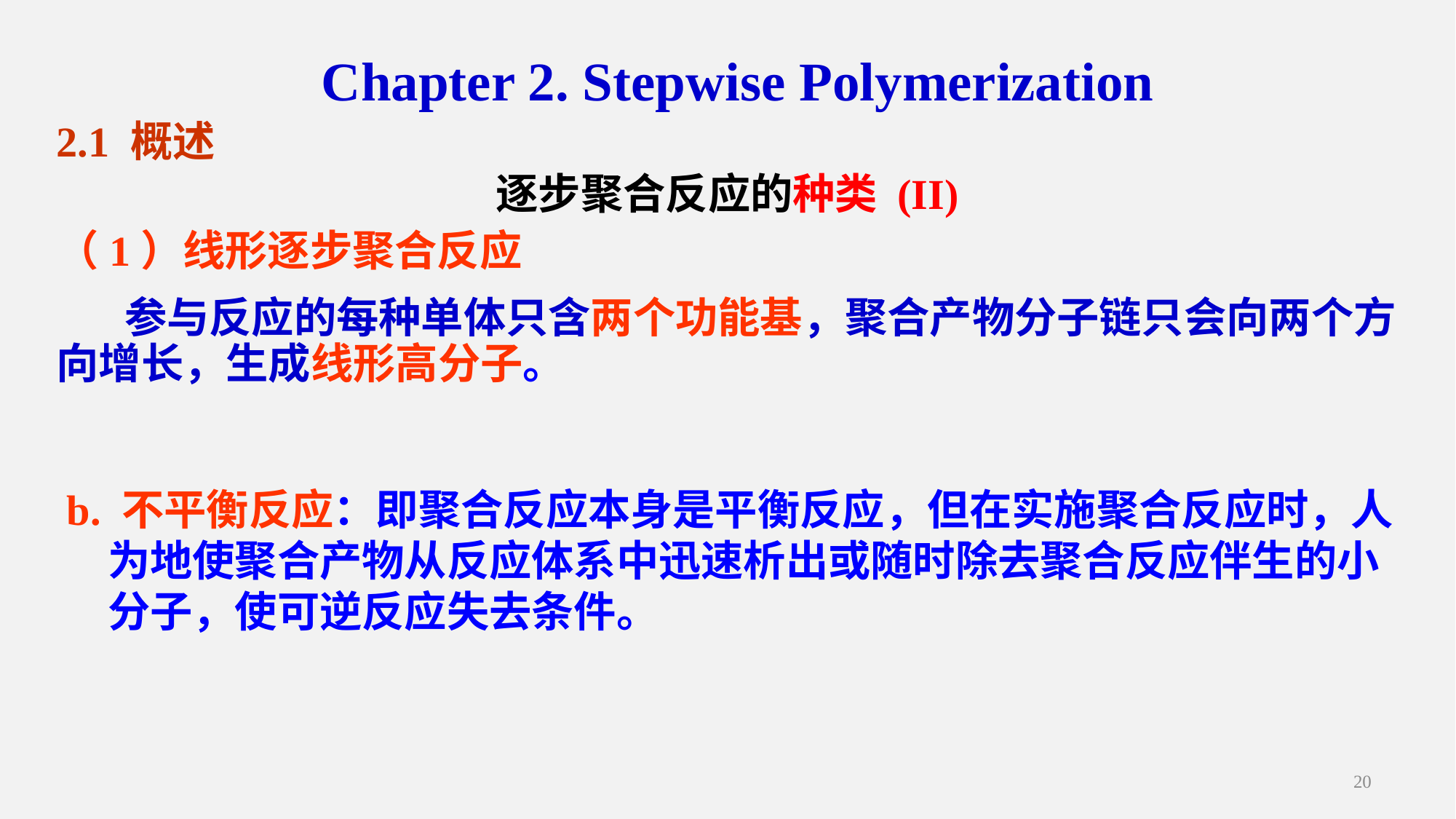

Chapter 2. Stepwise Polymerization
2.1 概述
逐步聚合反应的种类 (II)
（1）线形逐步聚合反应
      参与反应的每种单体只含两个功能基，聚合产物分子链只会向两个方向增长，生成线形高分子。
b. 不平衡反应：即聚合反应本身是平衡反应，但在实施聚合反应时，人为地使聚合产物从反应体系中迅速析出或随时除去聚合反应伴生的小分子，使可逆反应失去条件。

20